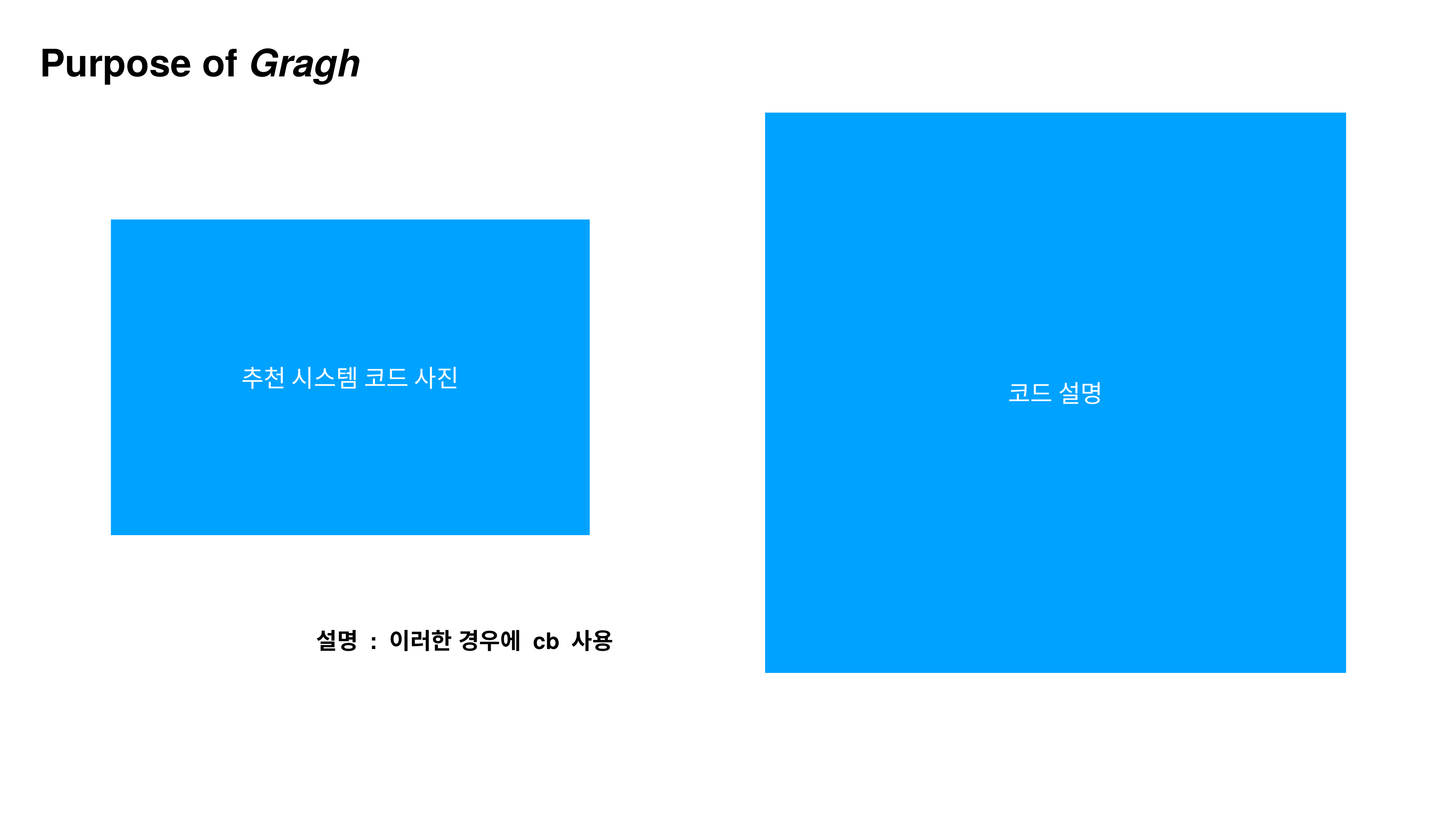

Purpose of Gragh
코드 설명
추천 시스템 코드 사진
설명 : 이러한 경우에 cb 사용